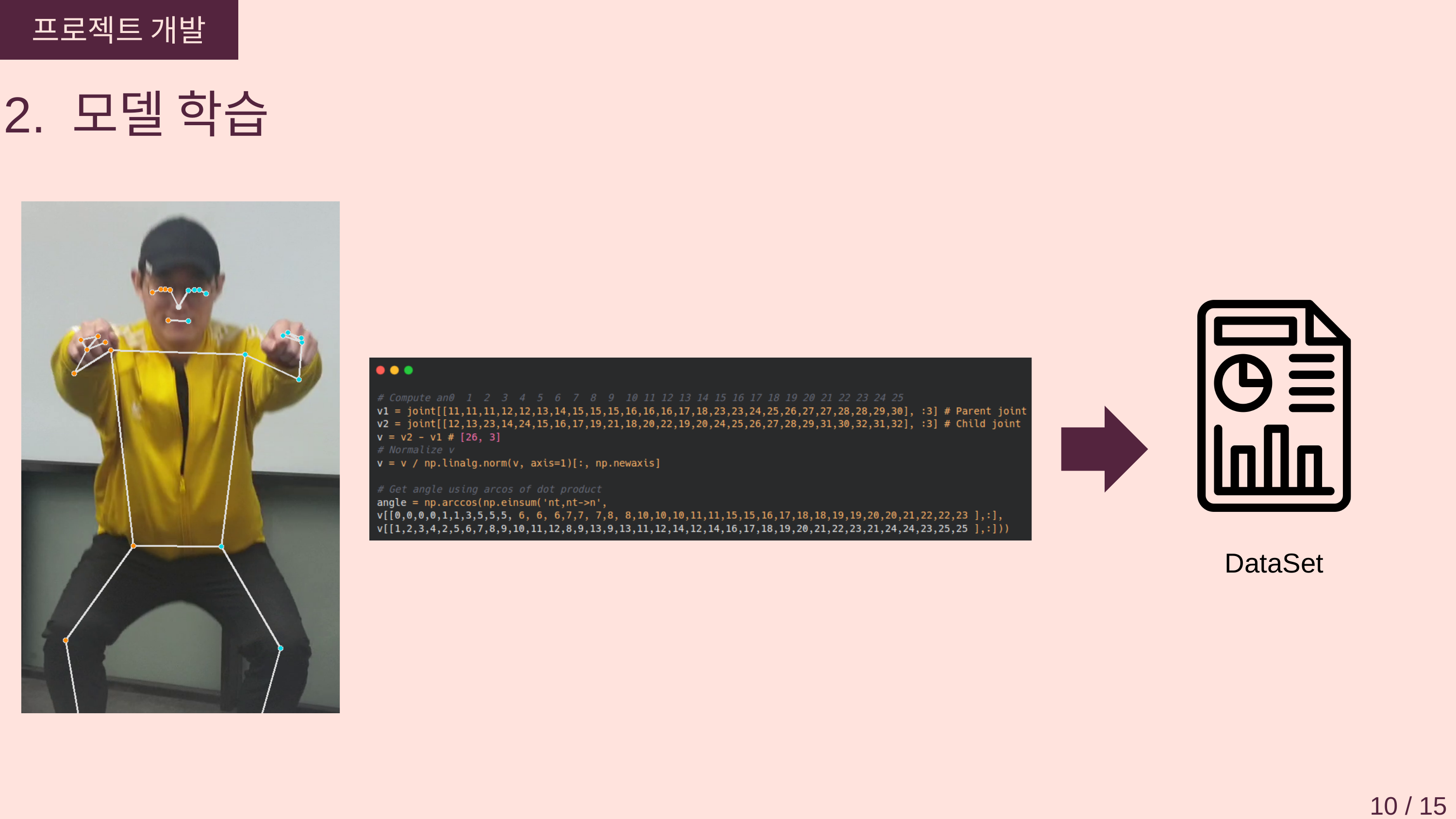

프로젝트 개발
2. 모델 학습

DataSet
10 / 15